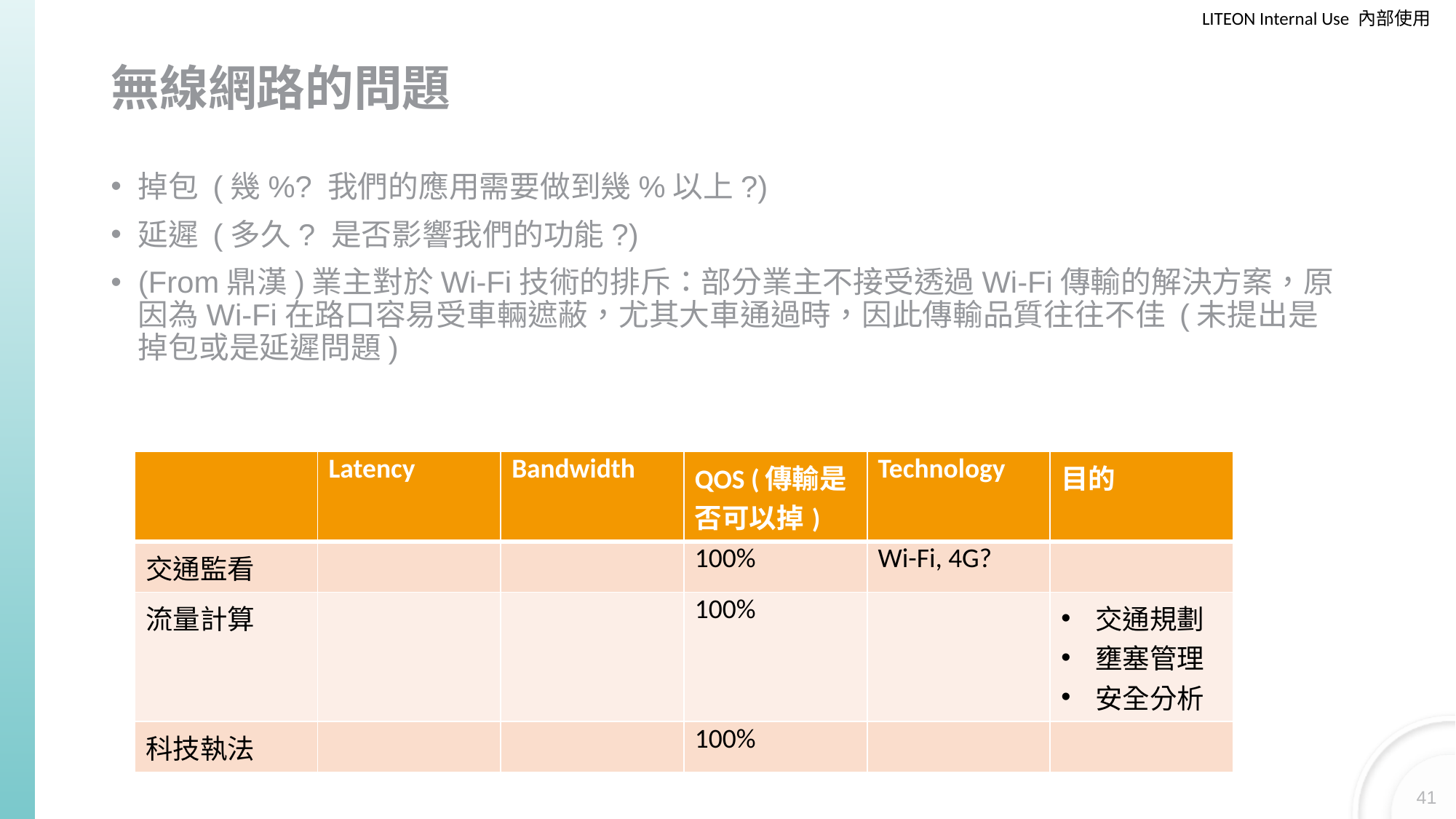

# 無線網路的問題
掉包 (幾%? 我們的應用需要做到幾%以上?)
延遲 (多久? 是否影響我們的功能?)
(From鼎漢)業主對於Wi-Fi技術的排斥：部分業主不接受透過Wi-Fi傳輸的解決方案，原因為Wi-Fi在路口容易受車輛遮蔽，尤其大車通過時，因此傳輸品質往往不佳 (未提出是掉包或是延遲問題)
|  | Latency | Bandwidth | QOS (傳輸是否可以掉) | Technology | 目的 |
| --- | --- | --- | --- | --- | --- |
| 交通監看 |  |  | 100% | Wi-Fi, 4G? |  |
| 流量計算 |  |  | 100% |  | 交通規劃 壅塞管理 安全分析 |
| 科技執法 |  |  | 100% |  |  |
41